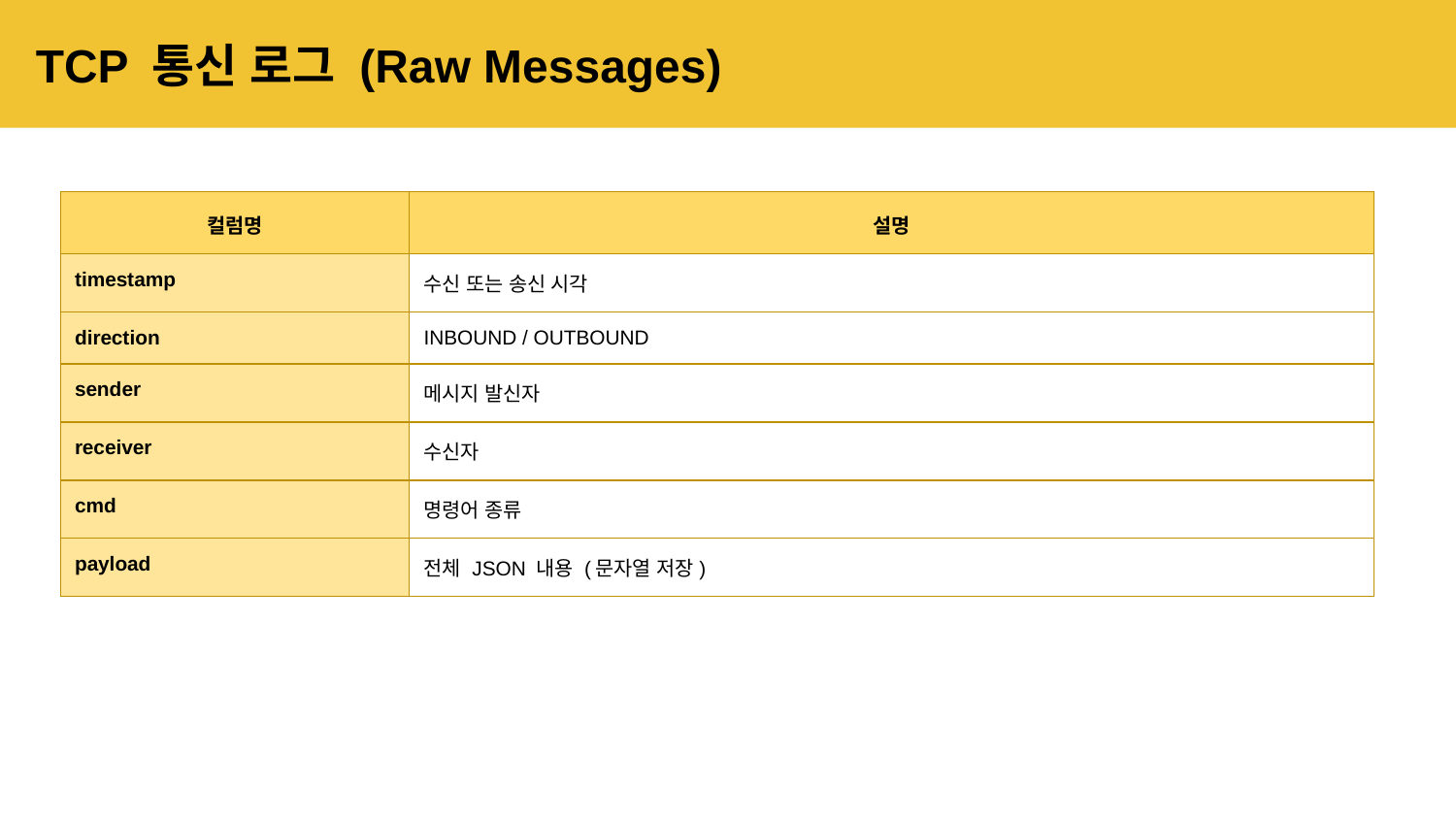

# TCP 통신 로그 (Raw Messages)
| 컬럼명 | 설명 |
| --- | --- |
| timestamp | 수신 또는 송신 시각 |
| direction | INBOUND / OUTBOUND |
| sender | 메시지 발신자 |
| receiver | 수신자 |
| cmd | 명령어 종류 |
| payload | 전체 JSON 내용 (문자열 저장) |